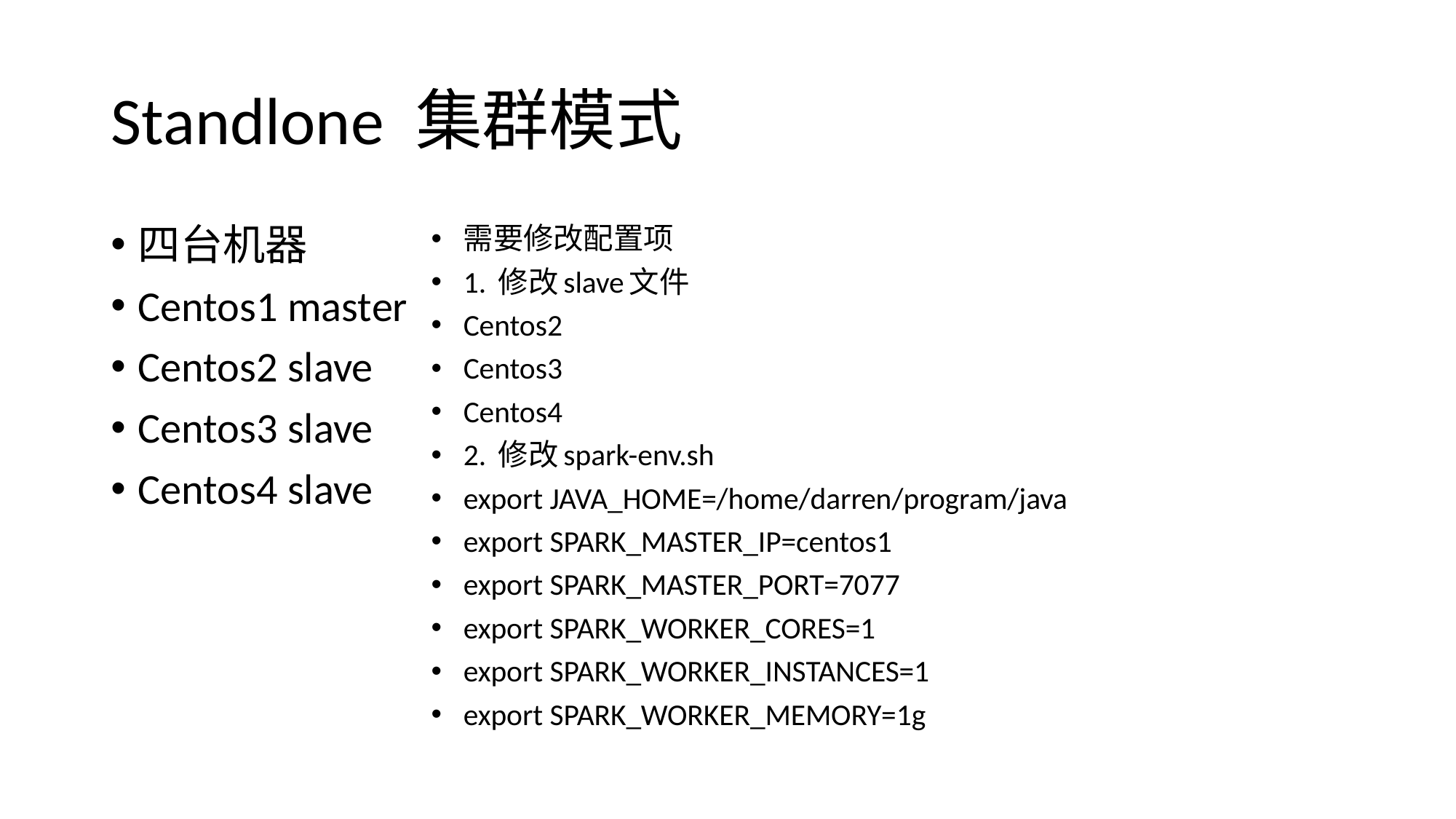

# Standlone 集群模式
四台机器
Centos1 master
Centos2 slave
Centos3 slave
Centos4 slave
需要修改配置项
1. 修改slave文件
Centos2
Centos3
Centos4
2. 修改spark-env.sh
export JAVA_HOME=/home/darren/program/java
export SPARK_MASTER_IP=centos1
export SPARK_MASTER_PORT=7077
export SPARK_WORKER_CORES=1
export SPARK_WORKER_INSTANCES=1
export SPARK_WORKER_MEMORY=1g